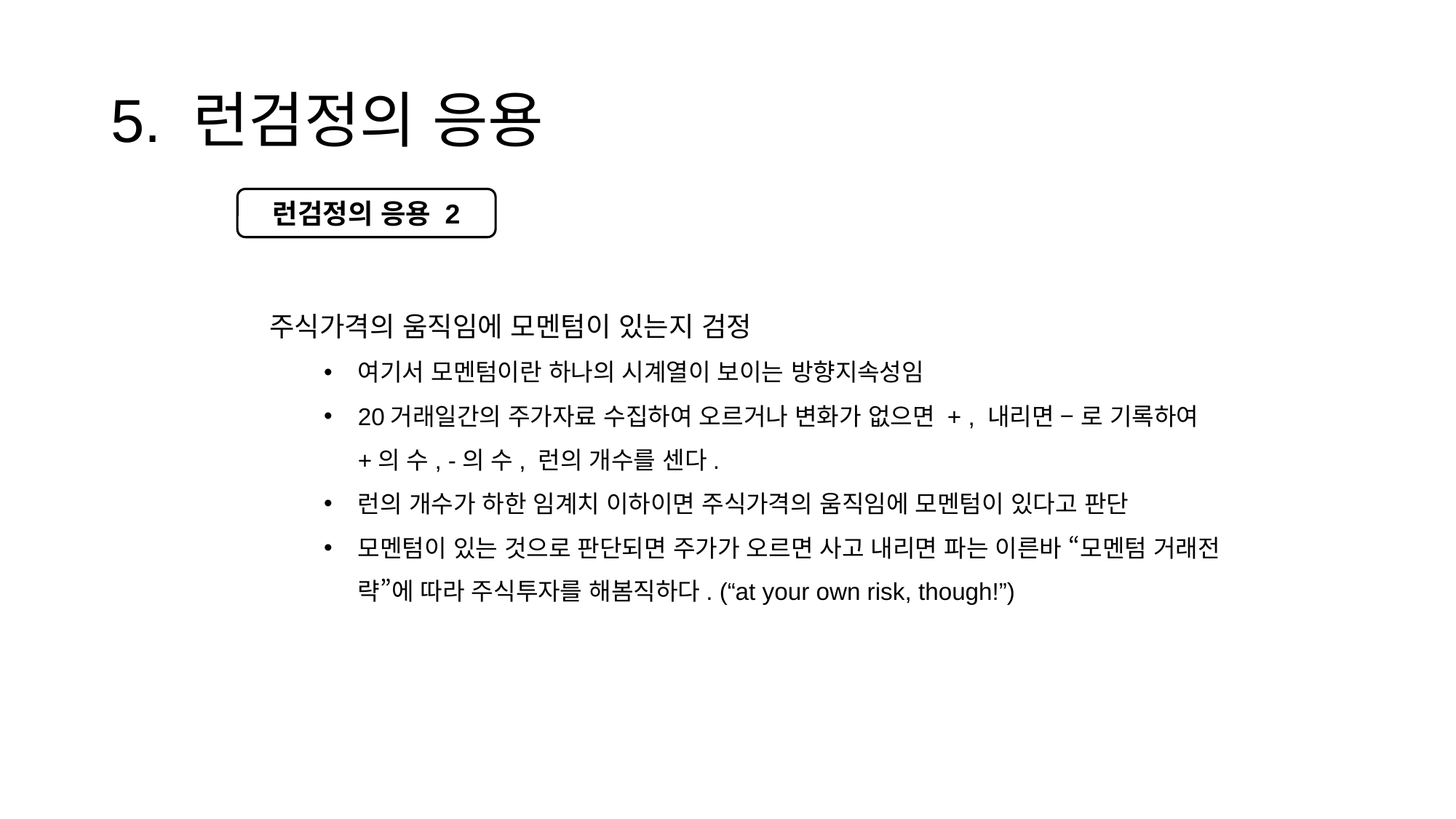

# 5. 런검정의 응용
런검정의 응용 2
주식가격의 움직임에 모멘텀이 있는지 검정
여기서 모멘텀이란 하나의 시계열이 보이는 방향지속성임
20거래일간의 주가자료 수집하여 오르거나 변화가 없으면 + , 내리면 − 로 기록하여 +의 수, -의 수, 런의 개수를 센다.
런의 개수가 하한 임계치 이하이면 주식가격의 움직임에 모멘텀이 있다고 판단
모멘텀이 있는 것으로 판단되면 주가가 오르면 사고 내리면 파는 이른바 “모멘텀 거래전략”에 따라 주식투자를 해봄직하다. (“at your own risk, though!”)